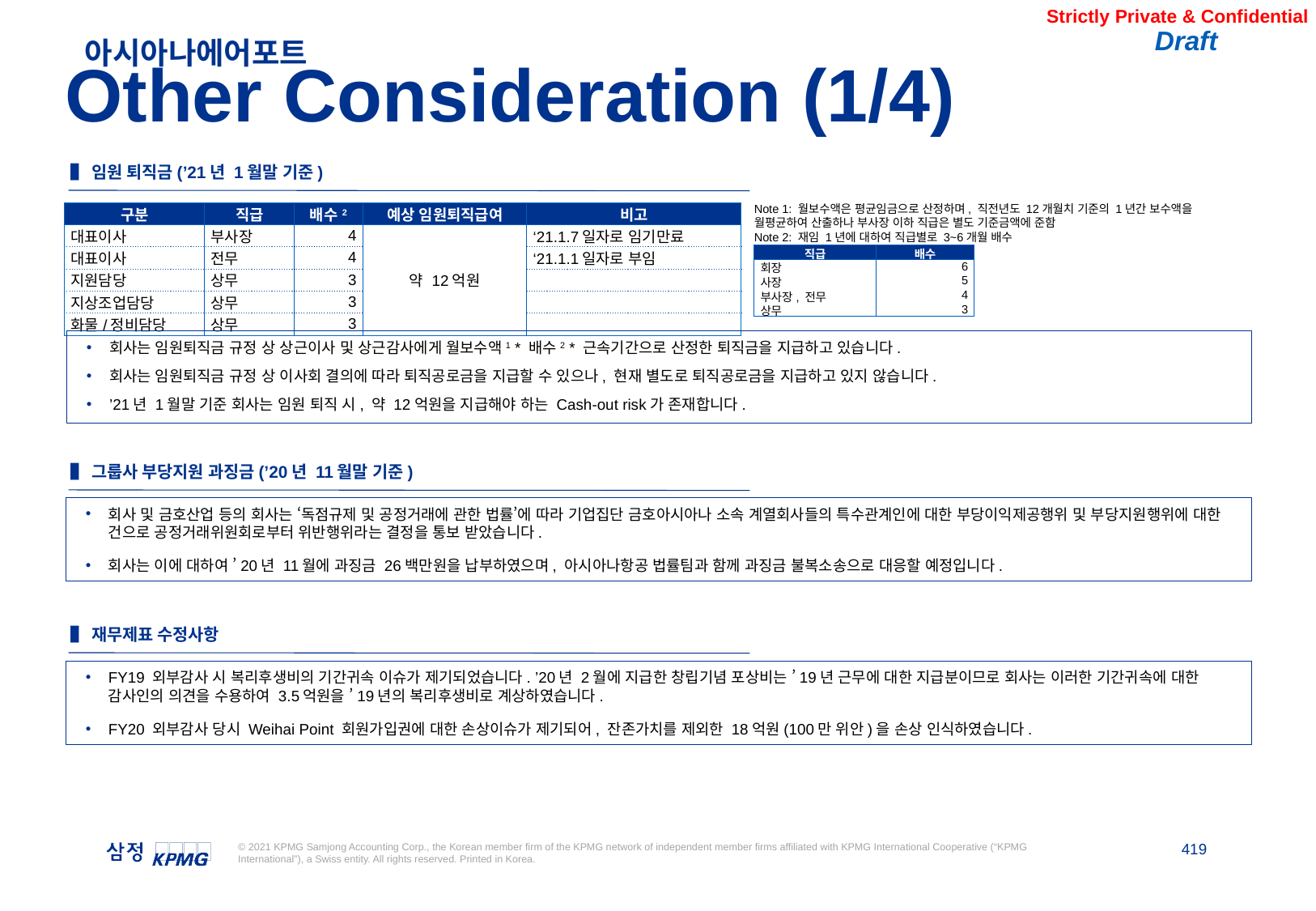

아시아나에어포트
Other Consideration (1/4)
▌임원 퇴직금(’21년 1월말 기준)

Note 1: 월보수액은 평균임금으로 산정하며, 직전년도 12개월치 기준의 1년간 보수액을 월평균하여 산출하나 부사장 이하 직급은 별도 기준금액에 준함
Note 2: 재임 1년에 대하여 직급별로 3~6개월 배수
| 구분 | 직급 | 배수2 | 예상 임원퇴직급여 | 비고 |
| --- | --- | --- | --- | --- |
| 대표이사 | 부사장 | 4 | 약 12억원 | ‘21.1.7일자로 임기만료 |
| 대표이사 | 전무 | 4 |  | ‘21.1.1일자로 부임 |
| 지원담당 | 상무 | 3 |  |  |
| 지상조업담당 | 상무 | 3 |  |  |
| 화물/정비담당 | 상무 | 3 |  |  |
| 직급 | 배수 |
| --- | --- |
| 회장 | 6 |
| 사장 | 5 |
| 부사장, 전무 | 4 |
| 상무 | 3 |
회사는 임원퇴직금 규정 상 상근이사 및 상근감사에게 월보수액1 * 배수2 * 근속기간으로 산정한 퇴직금을 지급하고 있습니다.
회사는 임원퇴직금 규정 상 이사회 결의에 따라 퇴직공로금을 지급할 수 있으나, 현재 별도로 퇴직공로금을 지급하고 있지 않습니다.
’21년 1월말 기준 회사는 임원 퇴직 시, 약 12억원을 지급해야 하는 Cash-out risk가 존재합니다.
▌그룹사 부당지원 과징금(’20년 11월말 기준)

회사 및 금호산업 등의 회사는 ‘독점규제 및 공정거래에 관한 법률’에 따라 기업집단 금호아시아나 소속 계열회사들의 특수관계인에 대한 부당이익제공행위 및 부당지원행위에 대한 건으로 공정거래위원회로부터 위반행위라는 결정을 통보 받았습니다.
회사는 이에 대하여 ’20년 11월에 과징금 26백만원을 납부하였으며, 아시아나항공 법률팀과 함께 과징금 불복소송으로 대응할 예정입니다.
▌재무제표 수정사항

FY19 외부감사 시 복리후생비의 기간귀속 이슈가 제기되었습니다. ’20년 2월에 지급한 창립기념 포상비는 ’19년 근무에 대한 지급분이므로 회사는 이러한 기간귀속에 대한 감사인의 의견을 수용하여 3.5억원을 ’19년의 복리후생비로 계상하였습니다.
FY20 외부감사 당시 Weihai Point 회원가입권에 대한 손상이슈가 제기되어, 잔존가치를 제외한 18억원(100만 위안)을 손상 인식하였습니다.